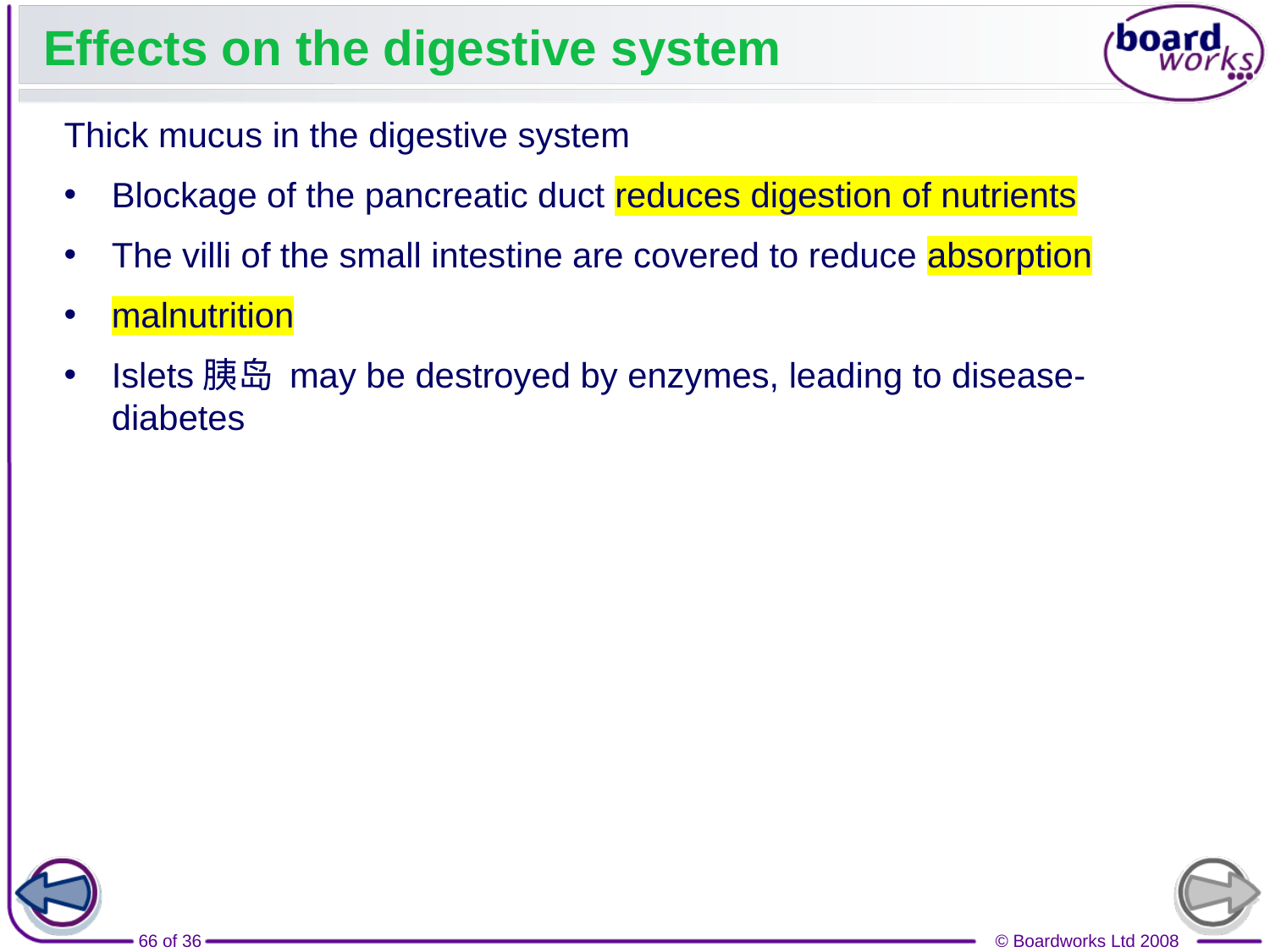

# Effects on the digestive system
Thick mucus in the digestive system
Blockage of the pancreatic duct reduces digestion of nutrients
The villi of the small intestine are covered to reduce absorption
malnutrition
Islets胰岛 may be destroyed by enzymes, leading to disease-diabetes